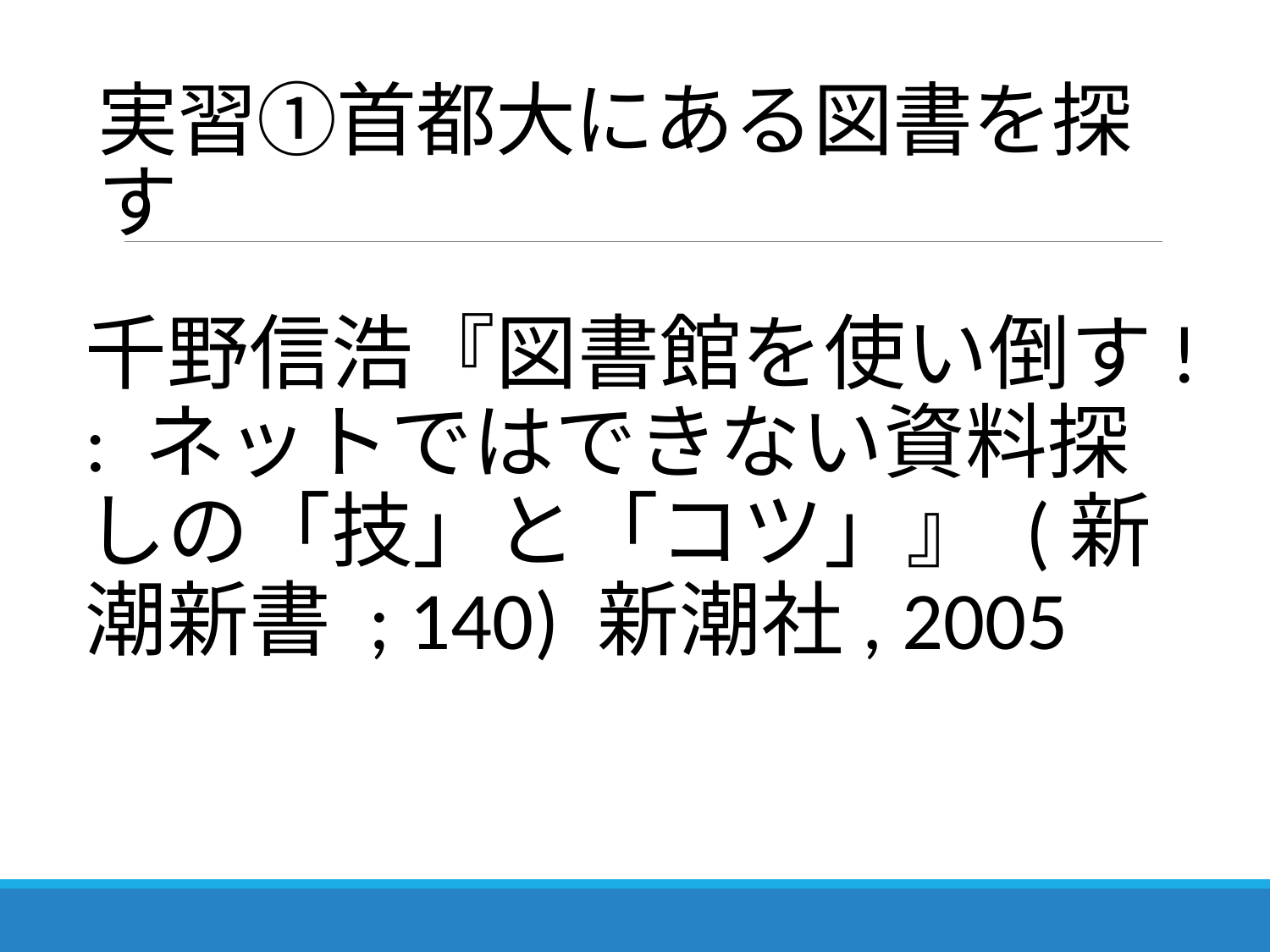

# 実習①首都大にある図書を探す
千野信浩『図書館を使い倒す! : ネットではできない資料探しの「技」と「コツ」』 (新潮新書 ; 140) 新潮社, 2005